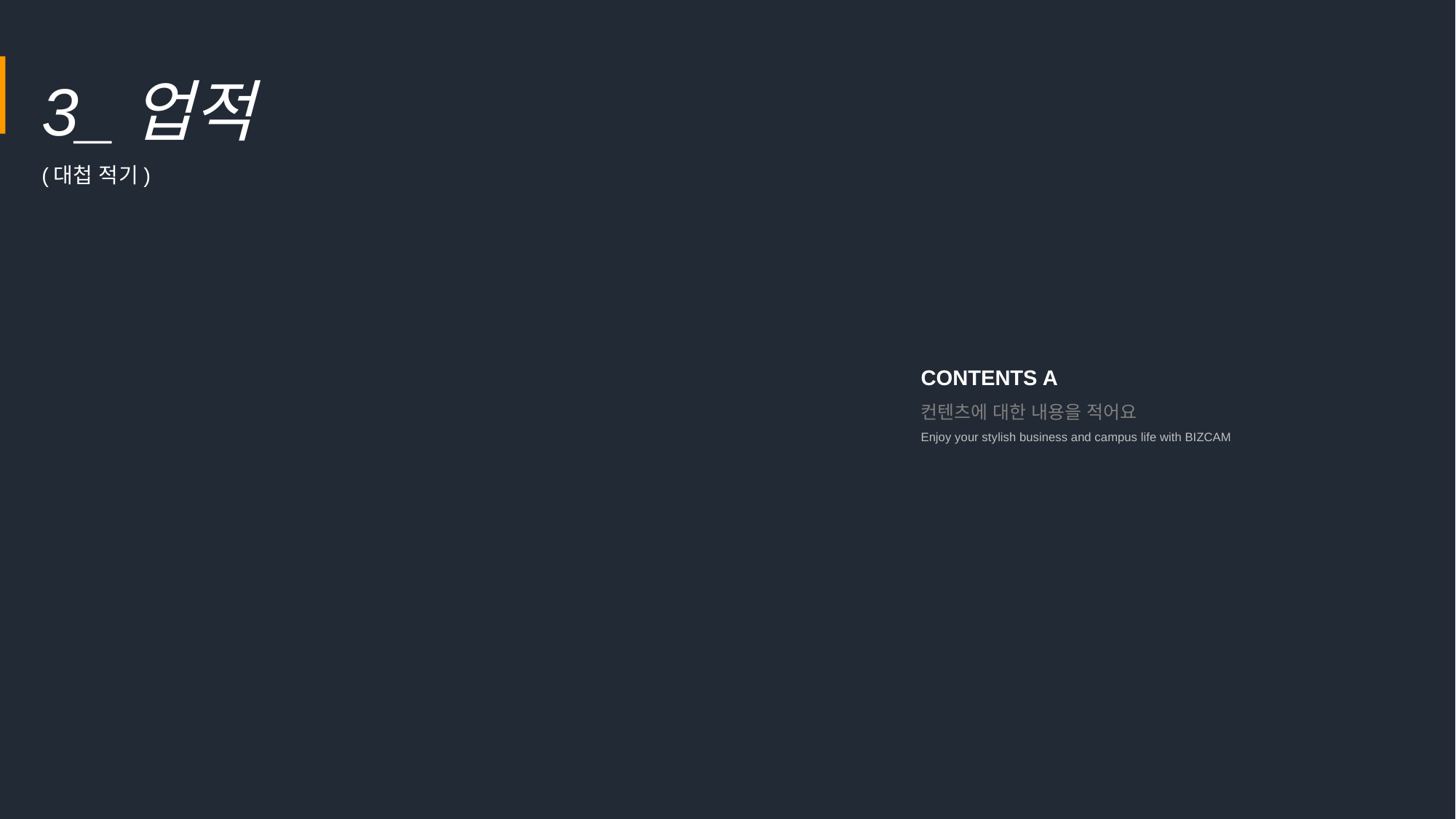

3_업적
(대첩 적기)

CONTENTS A
컨텐츠에 대한 내용을 적어요
Enjoy your stylish business and campus life with BIZCAM